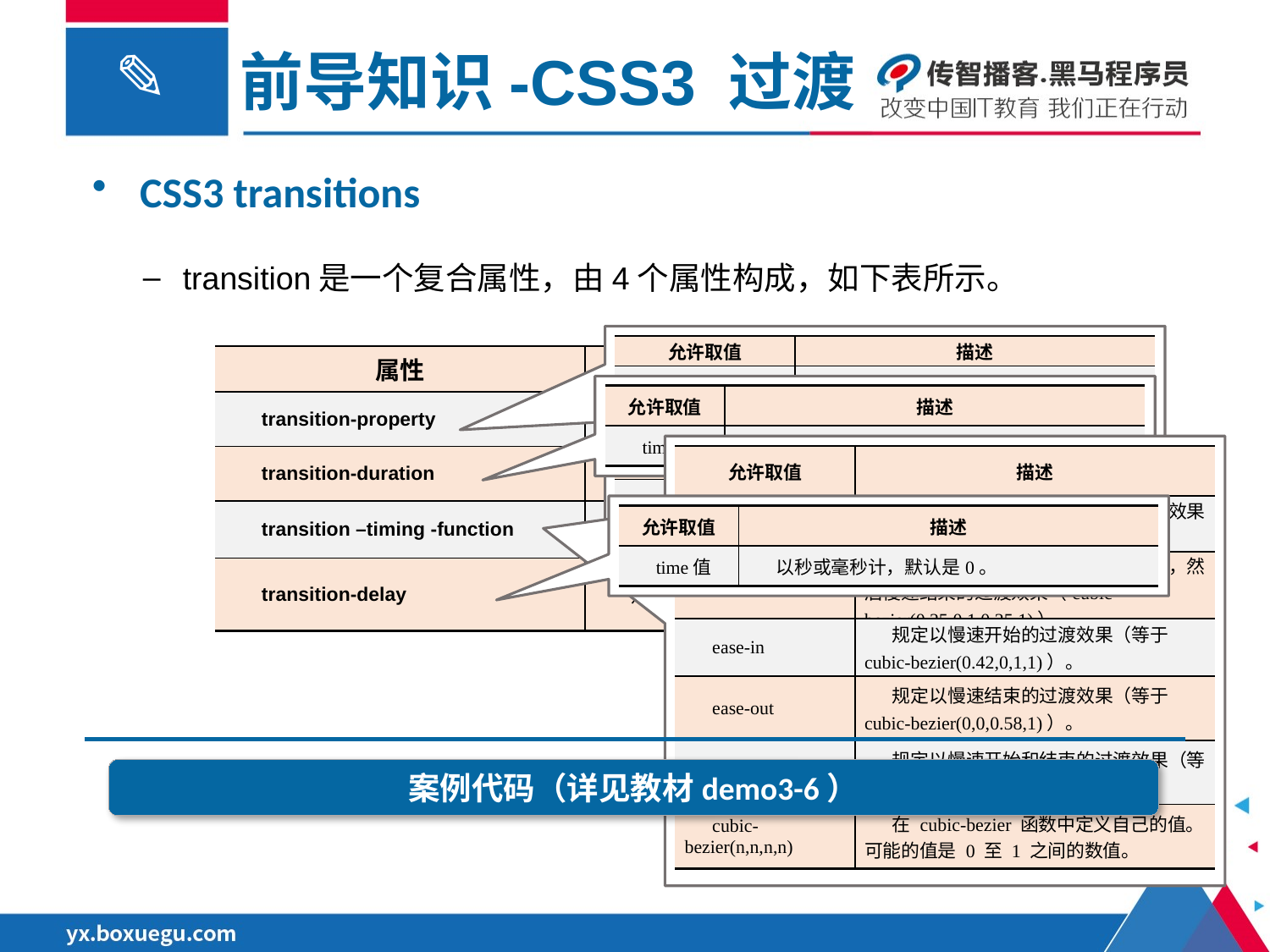

前导知识-CSS3 过渡
CSS3 transitions
transition是一个复合属性，由4个属性构成，如下表所示。

| 允许取值 | 描述 |
| --- | --- |
| none | 没有属性会获得过渡效果。 |
| all | 默认值，所有属性都将获得过渡效果。 |
| property | 定义应用过渡效果的 CSS 属性名称列表。 |
| 属性 | 描述 |
| --- | --- |
| transition-property | 规定应用过渡的CSS属性的名称。 |
| transition-duration | 定义过渡效果花费的时间。 |
| transition –timing -function | 规定过渡效果的时间曲线。 |
| transition-delay | 规定效果开始之前需要等待的时间。 |

| 允许取值 | 描述 |
| --- | --- |
| time值 | 以秒或毫秒计，默认是0，意味着没有效果。 |

| 允许取值 | 描述 |
| --- | --- |
| linear | 规定以相同速度开始至结束的过渡效果（等于 cubic-bezier(0,0,1,1)）。 |
| ease | 默认值，规定慢速开始，然后变快，然后慢速结束的过渡效果（cubic-bezier(0.25,0.1,0.25,1)）。 |
| ease-in | 规定以慢速开始的过渡效果（等于 cubic-bezier(0.42,0,1,1)）。 |
| ease-out | 规定以慢速结束的过渡效果（等于 cubic-bezier(0,0,0.58,1)）。 |
| ease-in-out | 规定以慢速开始和结束的过渡效果（等于 cubic-bezier(0.42,0,0.58,1)）。 |
| cubic-bezier(n,n,n,n) | 在 cubic-bezier 函数中定义自己的值。可能的值是 0 至 1 之间的数值。 |

| 允许取值 | 描述 |
| --- | --- |
| time值 | 以秒或毫秒计，默认是0。 |
案例代码（详见教材demo3-6）